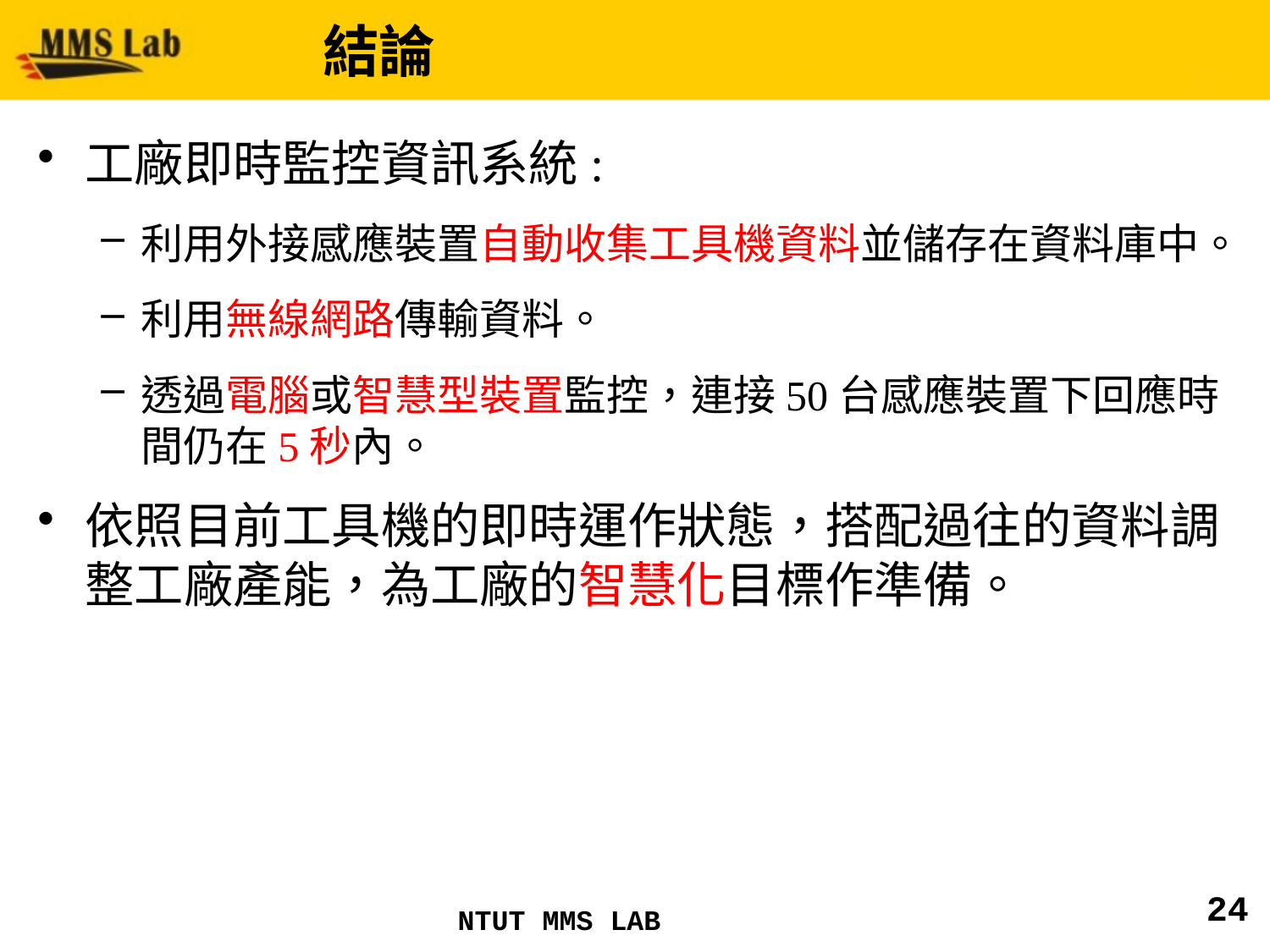

# 結論
工廠即時監控資訊系統:
利用外接感應裝置自動收集工具機資料並儲存在資料庫中。
利用無線網路傳輸資料。
透過電腦或智慧型裝置監控，連接50台感應裝置下回應時間仍在5秒內。
依照目前工具機的即時運作狀態，搭配過往的資料調整工廠產能，為工廠的智慧化目標作準備。

24
NTUT MMS LAB